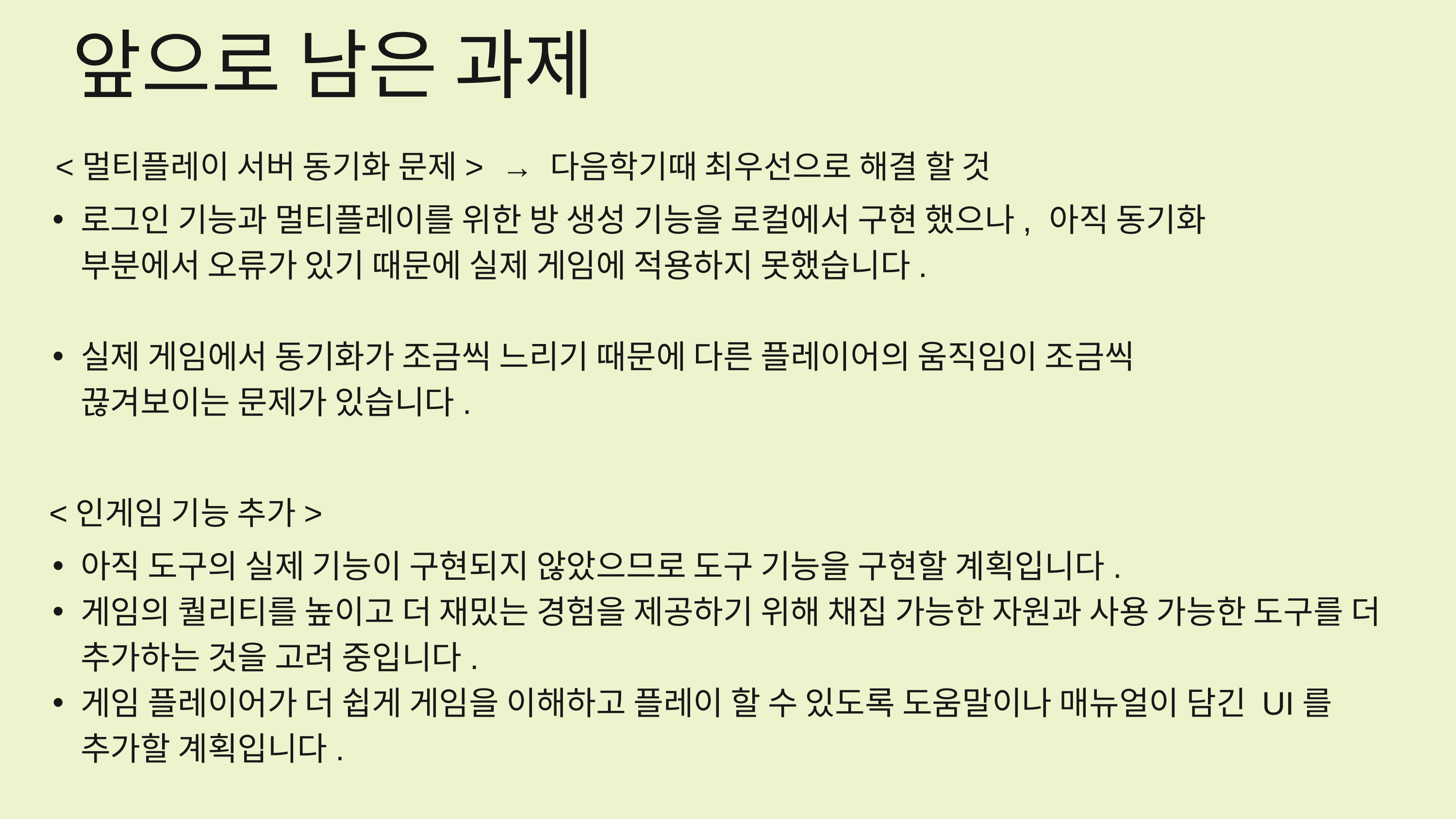

앞으로 남은 과제
<멀티플레이 서버 동기화 문제>  → 다음학기때 최우선으로 해결 할 것
로그인 기능과 멀티플레이를 위한 방 생성 기능을 로컬에서 구현 했으나, 아직 동기화 부분에서 오류가 있기 때문에 실제 게임에 적용하지 못했습니다.

실제 게임에서 동기화가 조금씩 느리기 때문에 다른 플레이어의 움직임이 조금씩 끊겨보이는 문제가 있습니다.
<인게임 기능 추가>
아직 도구의 실제 기능이 구현되지 않았으므로 도구 기능을 구현할 계획입니다.
게임의 퀄리티를 높이고 더 재밌는 경험을 제공하기 위해 채집 가능한 자원과 사용 가능한 도구를 더 추가하는 것을 고려 중입니다.
게임 플레이어가 더 쉽게 게임을 이해하고 플레이 할 수 있도록 도움말이나 매뉴얼이 담긴 UI를 추가할 계획입니다.